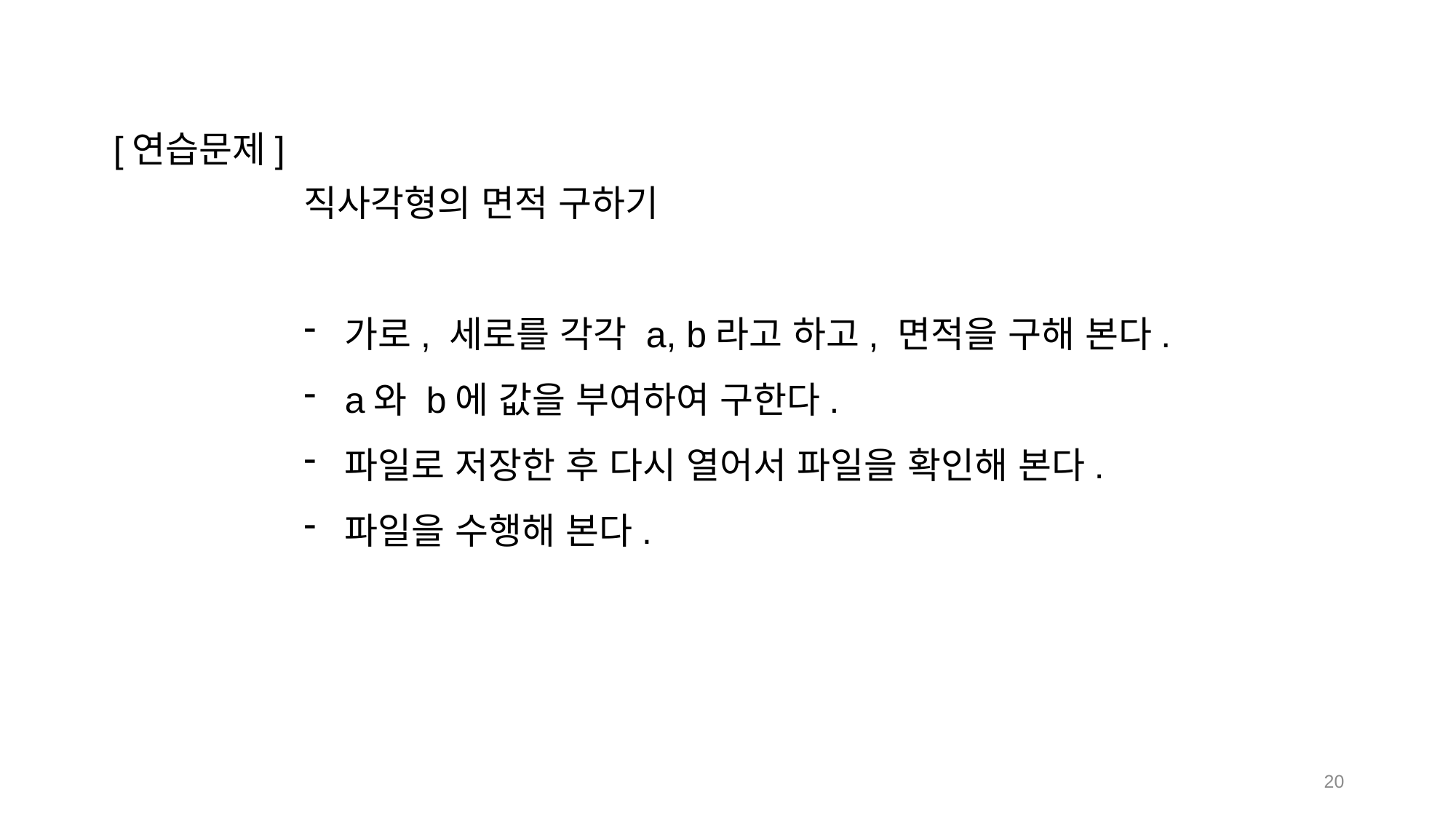

[연습문제]
직사각형의 면적 구하기

가로, 세로를 각각 a, b라고 하고, 면적을 구해 본다.
a와 b에 값을 부여하여 구한다.
파일로 저장한 후 다시 열어서 파일을 확인해 본다.
파일을 수행해 본다.
20